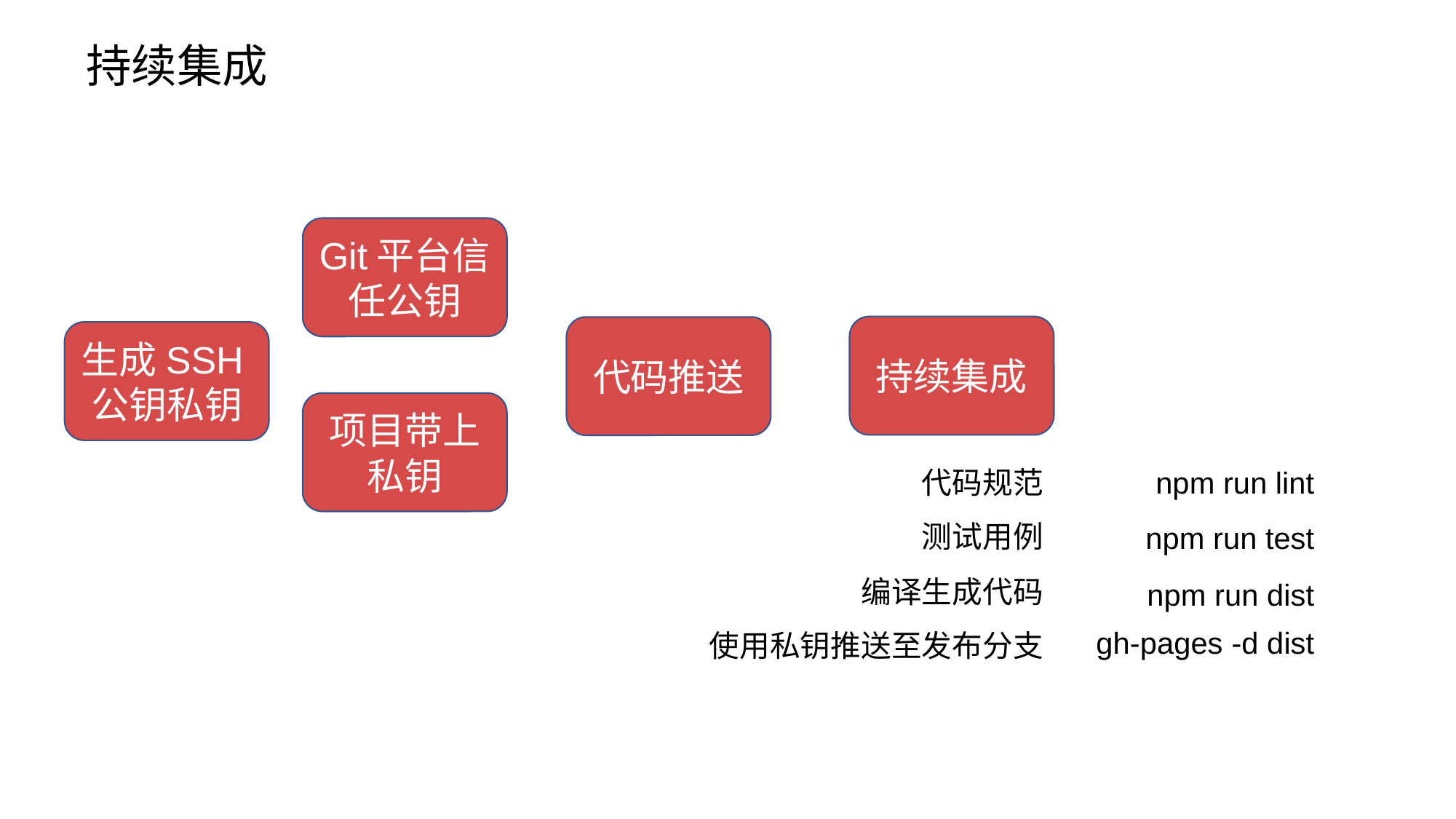

持续集成
Git平台信任公钥
持续集成
代码推送
生成SSH公钥私钥
项目带上私钥
代码规范
npm run lint
测试用例
npm run test
编译生成代码
npm run dist
gh-pages -d dist
使用私钥推送至发布分支